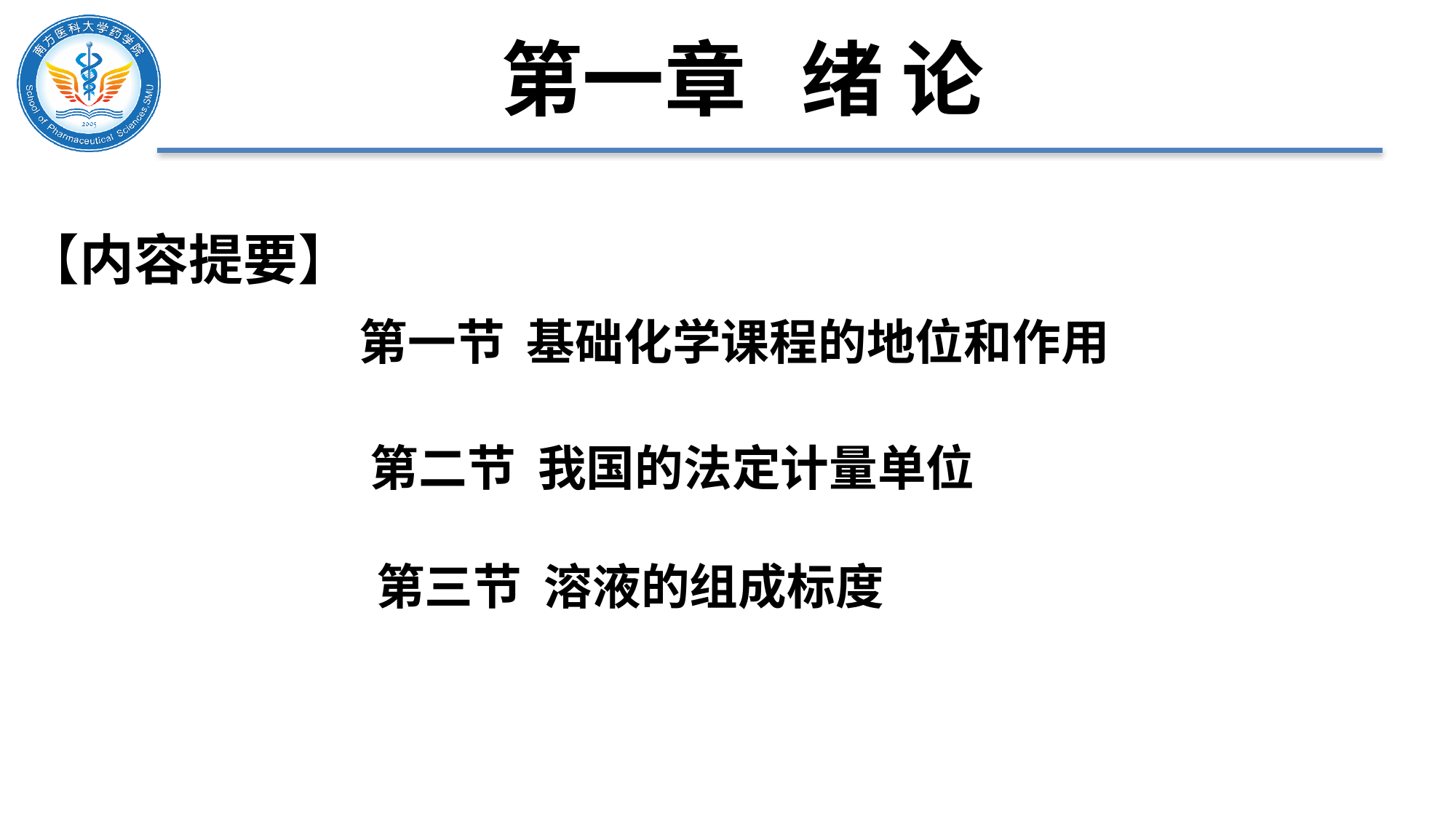

第一章   绪 论
【内容提要】
第一节  基础化学课程的地位和作用
第二节  我国的法定计量单位
第三节  溶液的组成标度